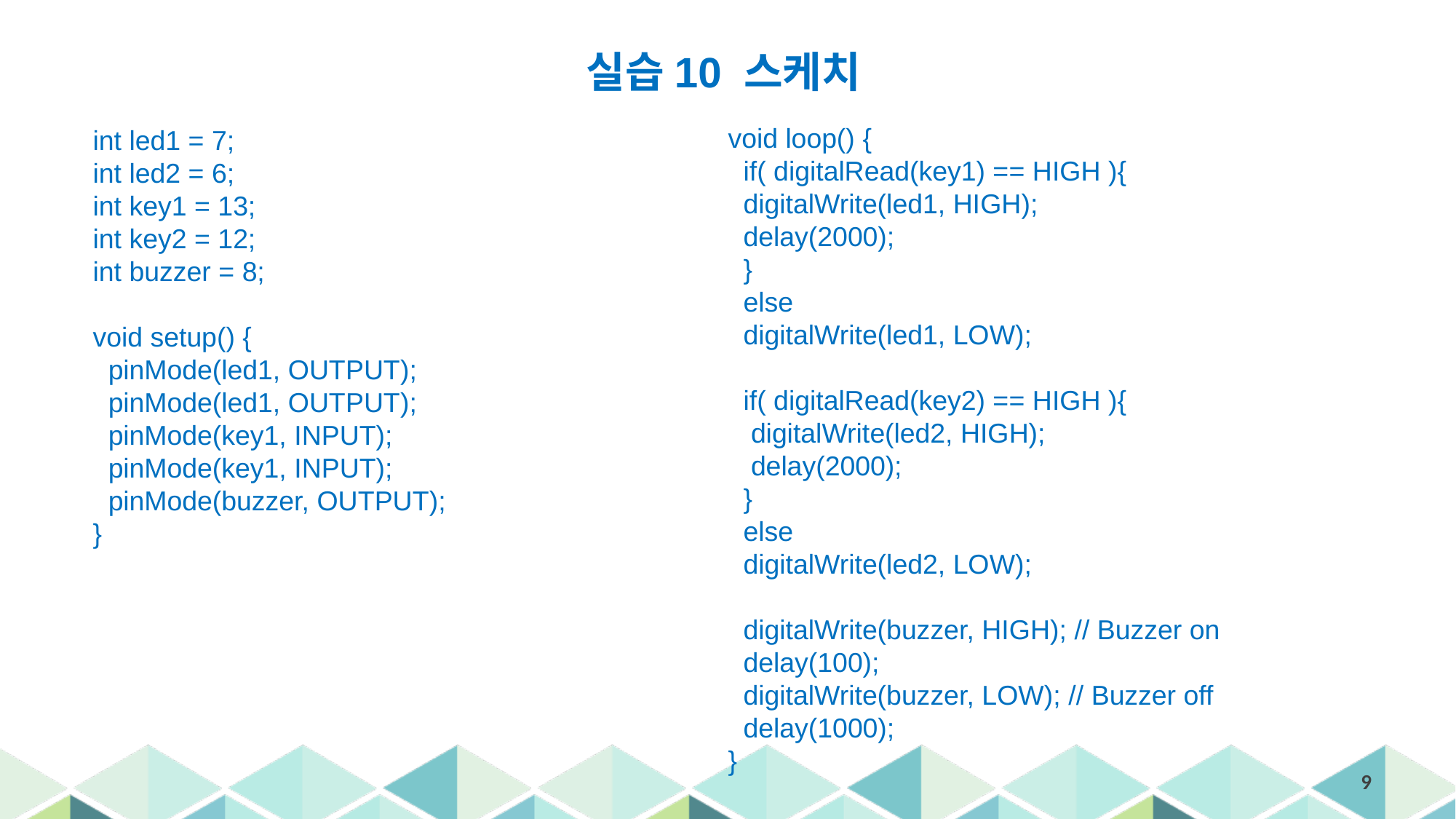

실습10 스케치
void loop() {
  if( digitalRead(key1) == HIGH ){
  digitalWrite(led1, HIGH);
  delay(2000);
  }
  else
  digitalWrite(led1, LOW);

  if( digitalRead(key2) == HIGH ){
   digitalWrite(led2, HIGH);
   delay(2000);
  }
  else
  digitalWrite(led2, LOW);

  digitalWrite(buzzer, HIGH); // Buzzer on
  delay(100);
  digitalWrite(buzzer, LOW); // Buzzer off
  delay(1000);
}
int led1 = 7;
int led2 = 6;
int key1 = 13;
int key2 = 12;
int buzzer = 8;

void setup() {
  pinMode(led1, OUTPUT);
  pinMode(led1, OUTPUT);
  pinMode(key1, INPUT);
  pinMode(key1, INPUT);
  pinMode(buzzer, OUTPUT);
}
9